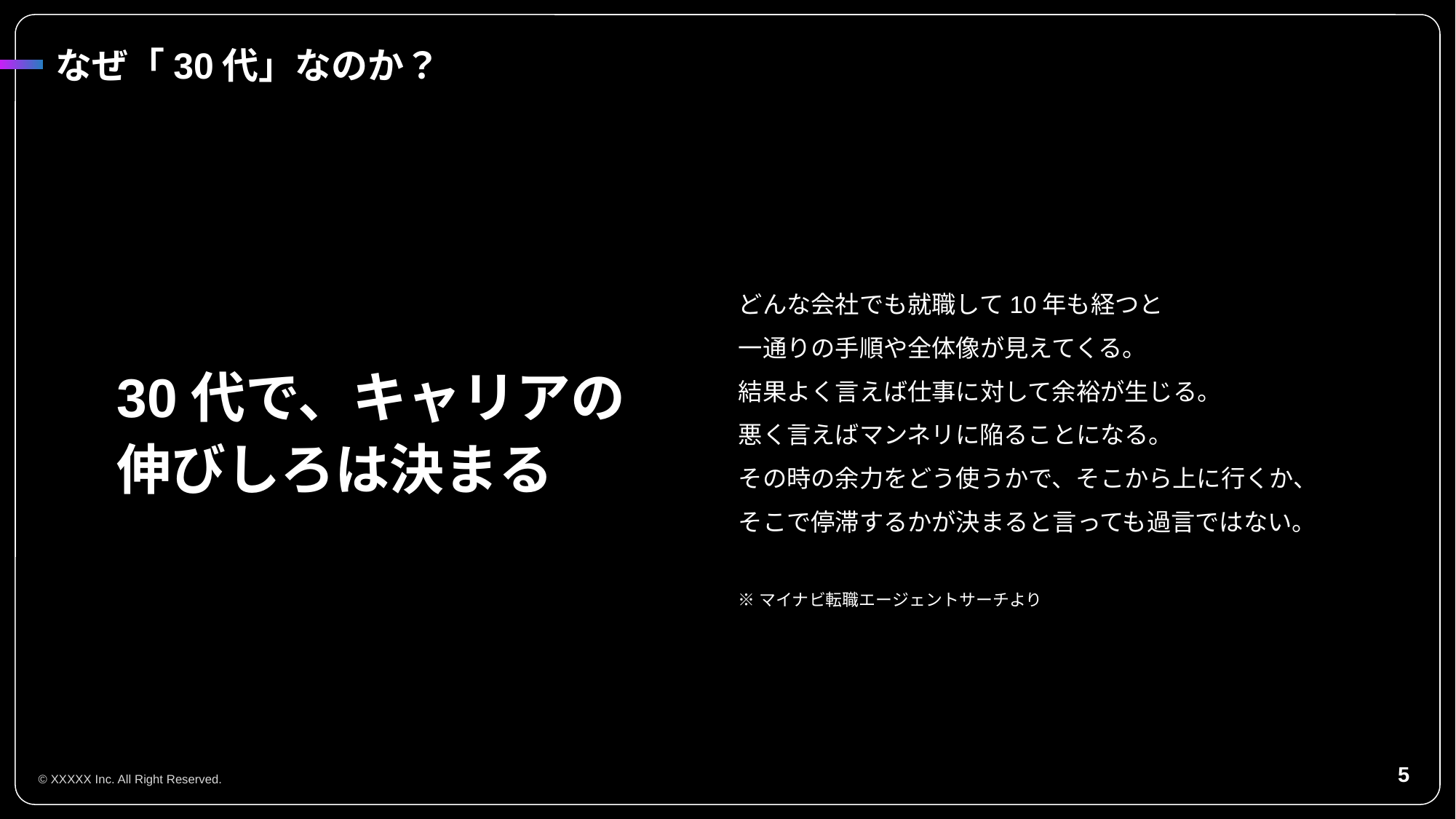

なぜ「30代」なのか？
どんな会社でも就職して10年も経つと
一通りの手順や全体像が見えてくる。
結果よく言えば仕事に対して余裕が生じる。
悪く言えばマンネリに陥ることになる。
その時の余力をどう使うかで、そこから上に行くか、
そこで停滞するかが決まると言っても過言ではない。
※マイナビ転職エージェントサーチより
30代で、キャリアの
伸びしろは決まる
5